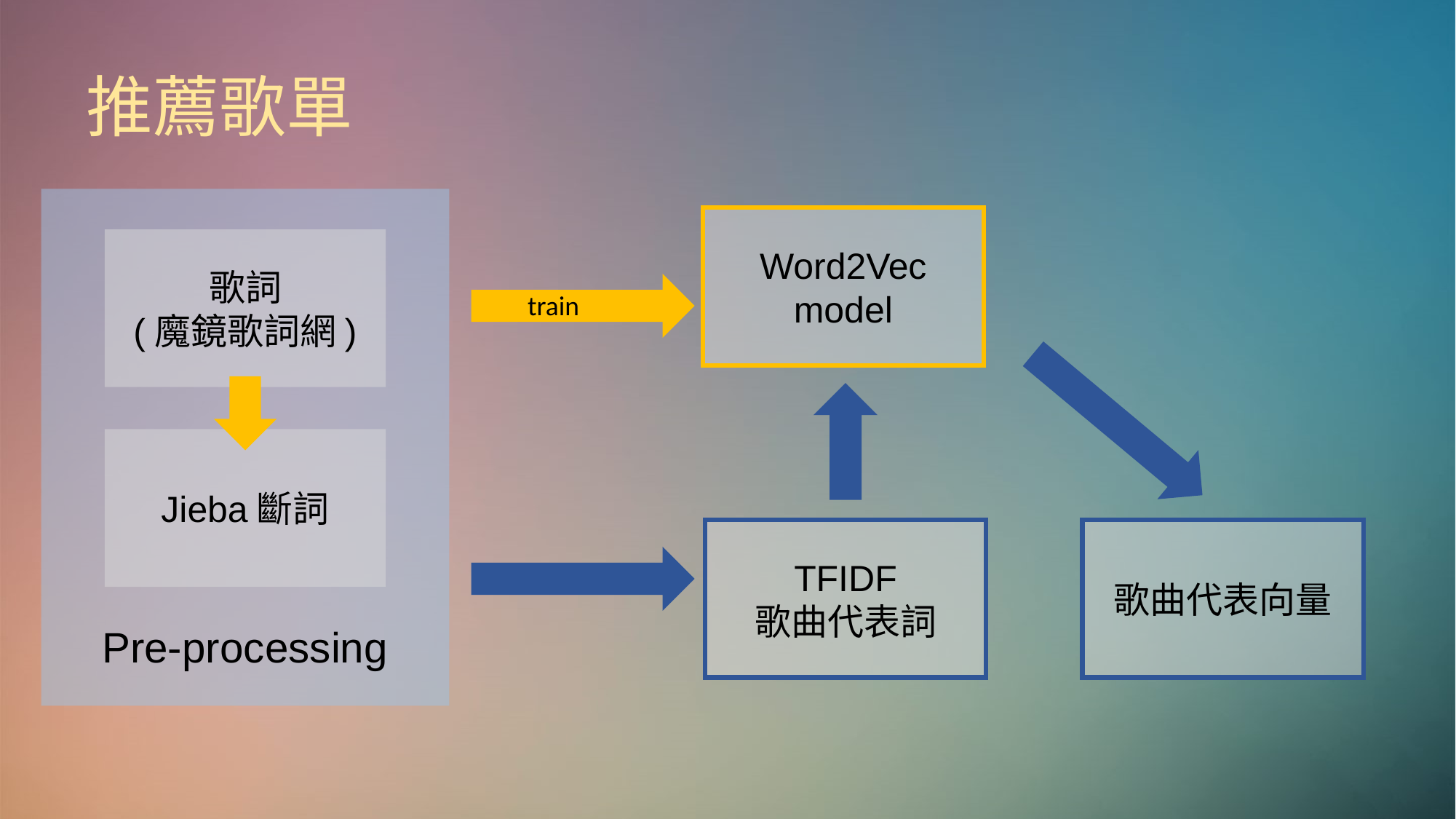

# 推薦歌單

歌詞
(魔鏡歌詞網)

Jieba斷詞
Pre-processing

Word2Vec
model
train

TFIDF
歌曲代表詞
歌曲代表向量